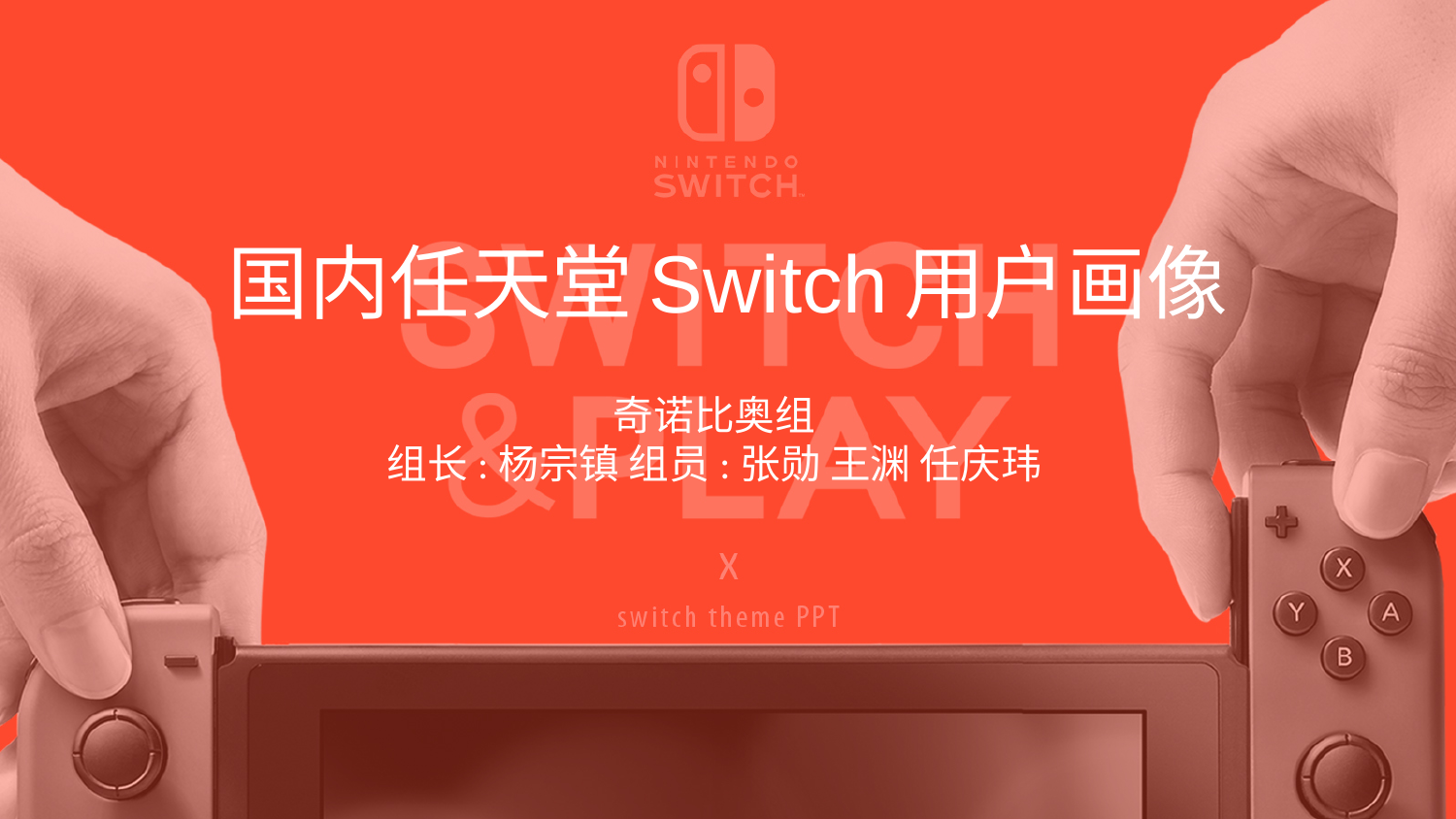

# 国内任天堂Switch用户画像
奇诺比奥组
组长:杨宗镇 组员:张勋 王渊 任庆玮